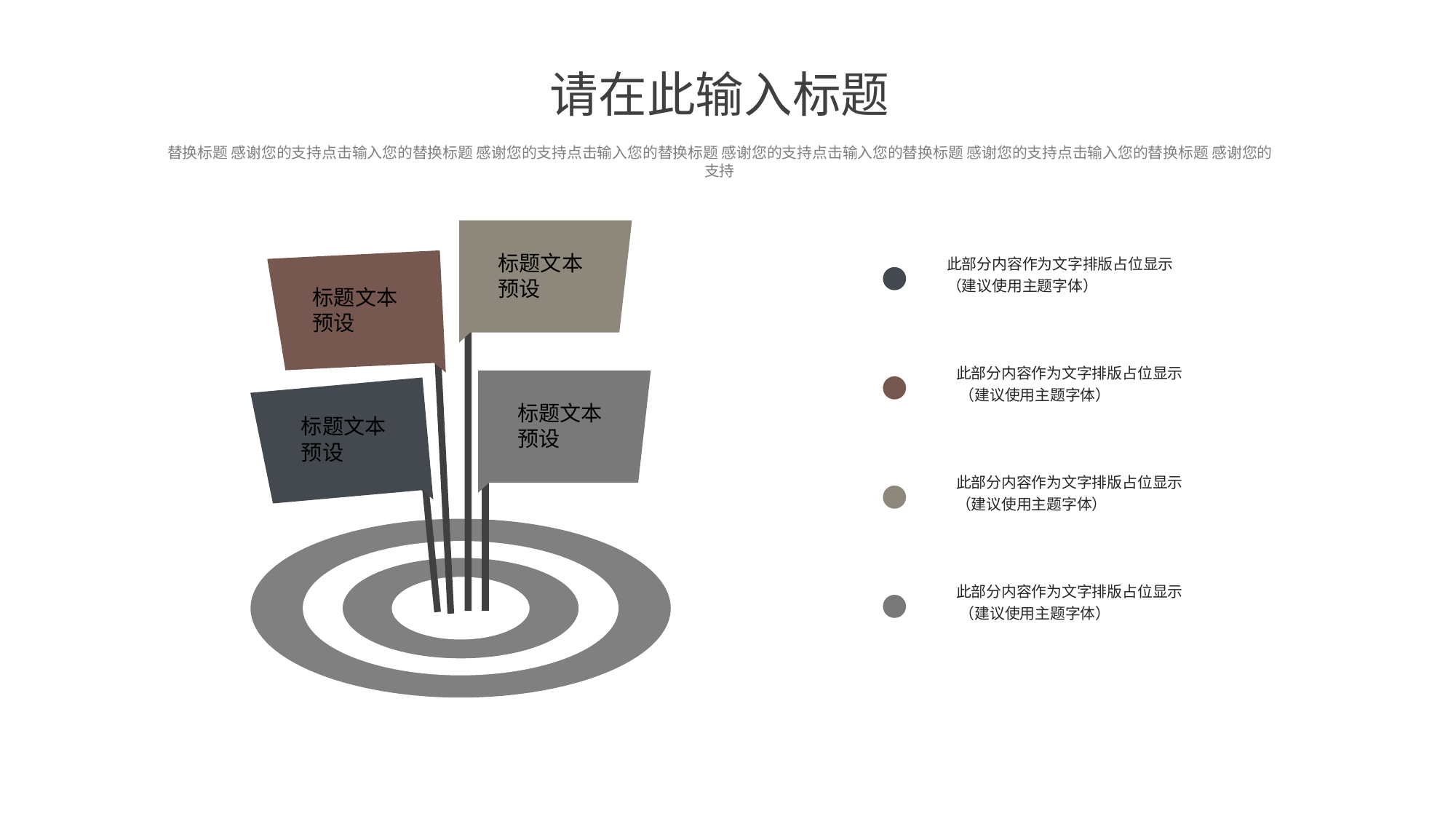

请在此输入标题
替换标题 感谢您的支持点击输入您的替换标题 感谢您的支持点击输入您的替换标题 感谢您的支持点击输入您的替换标题 感谢您的支持点击输入您的替换标题 感谢您的
支持

标题文本
预设
此部分内容作为文字排版占位显示
（建议使用主题字体）

标题文本
预设

此部分内容作为文字排版占位显示
 （建议使用主题字体）

标题文本
预设

标题文本
预设
此部分内容作为文字排版占位显示
（建议使用主题字体）

此部分内容作为文字排版占位显示
 （建议使用主题字体）